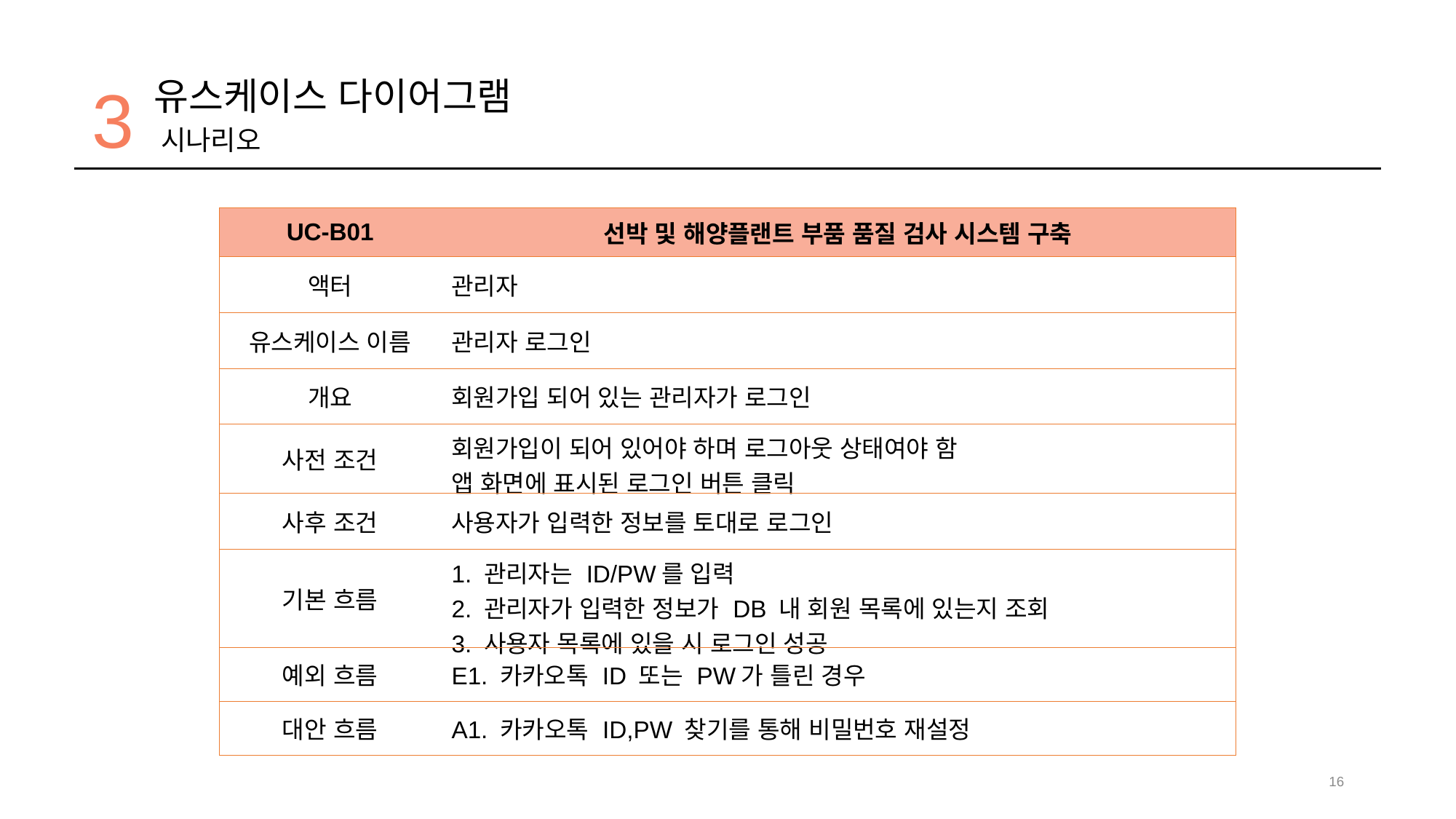

3
유스케이스 다이어그램
시나리오
| UC-B01 | 선박 및 해양플랜트 부품 품질 검사 시스템 구축 |
| --- | --- |
| 액터 | 관리자 |
| 유스케이스 이름 | 관리자 로그인 |
| 개요 | 회원가입 되어 있는 관리자가 로그인 |
| 사전 조건 | 회원가입이 되어 있어야 하며 로그아웃 상태여야 함 앱 화면에 표시된 로그인 버튼 클릭 |
| 사후 조건 | 사용자가 입력한 정보를 토대로 로그인 |
| 기본 흐름 | 1. 관리자는 ID/PW를 입력 2. 관리자가 입력한 정보가 DB 내 회원 목록에 있는지 조회 3. 사용자 목록에 있을 시 로그인 성공 |
| 예외 흐름 | E1. 카카오톡 ID 또는 PW가 틀린 경우 |
| 대안 흐름 | A1. 카카오톡 ID,PW 찾기를 통해 비밀번호 재설정 |
16